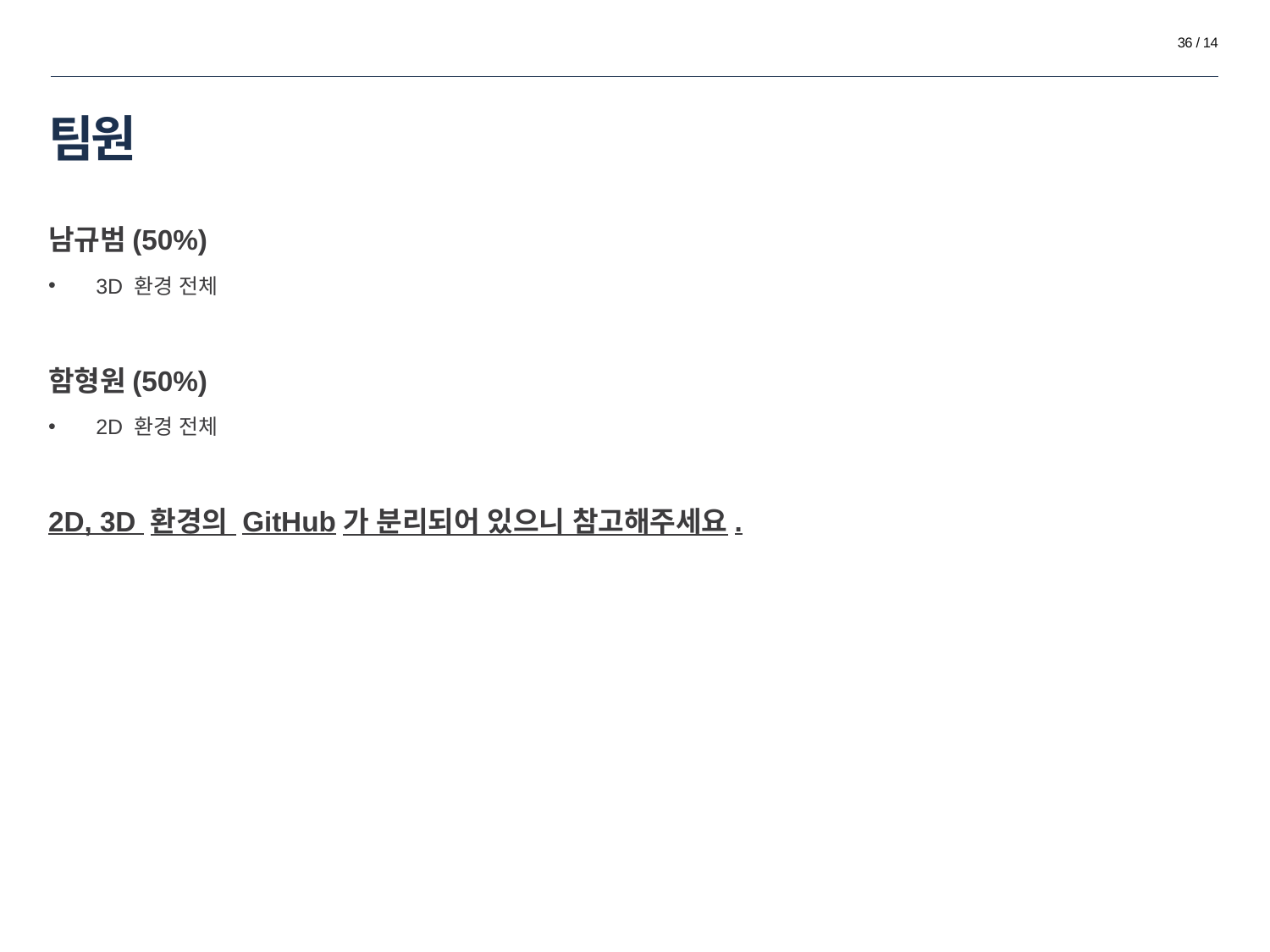

36 / 14
# 팀원
남규범(50%)
3D 환경 전체

함형원(50%)
2D 환경 전체

2D, 3D 환경의 GitHub가 분리되어 있으니 참고해주세요.